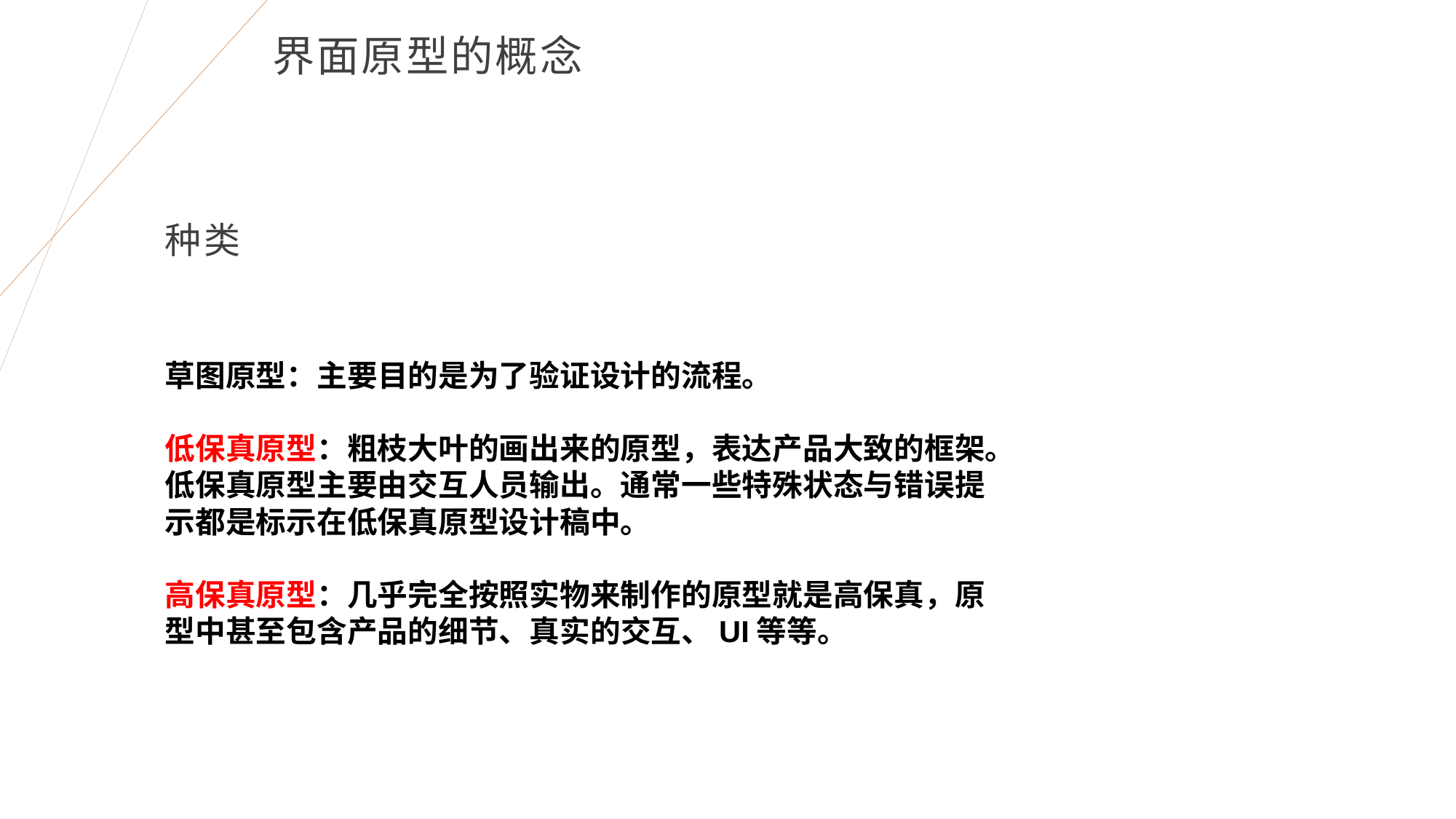

# 界面原型的概念
种类
草图原型：主要目的是为了验证设计的流程。

低保真原型：粗枝大叶的画出来的原型，表达产品大致的框架。低保真原型主要由交互人员输出。通常一些特殊状态与错误提示都是标示在低保真原型设计稿中。

高保真原型：几乎完全按照实物来制作的原型就是高保真，原型中甚至包含产品的细节、真实的交互、UI等等。

13